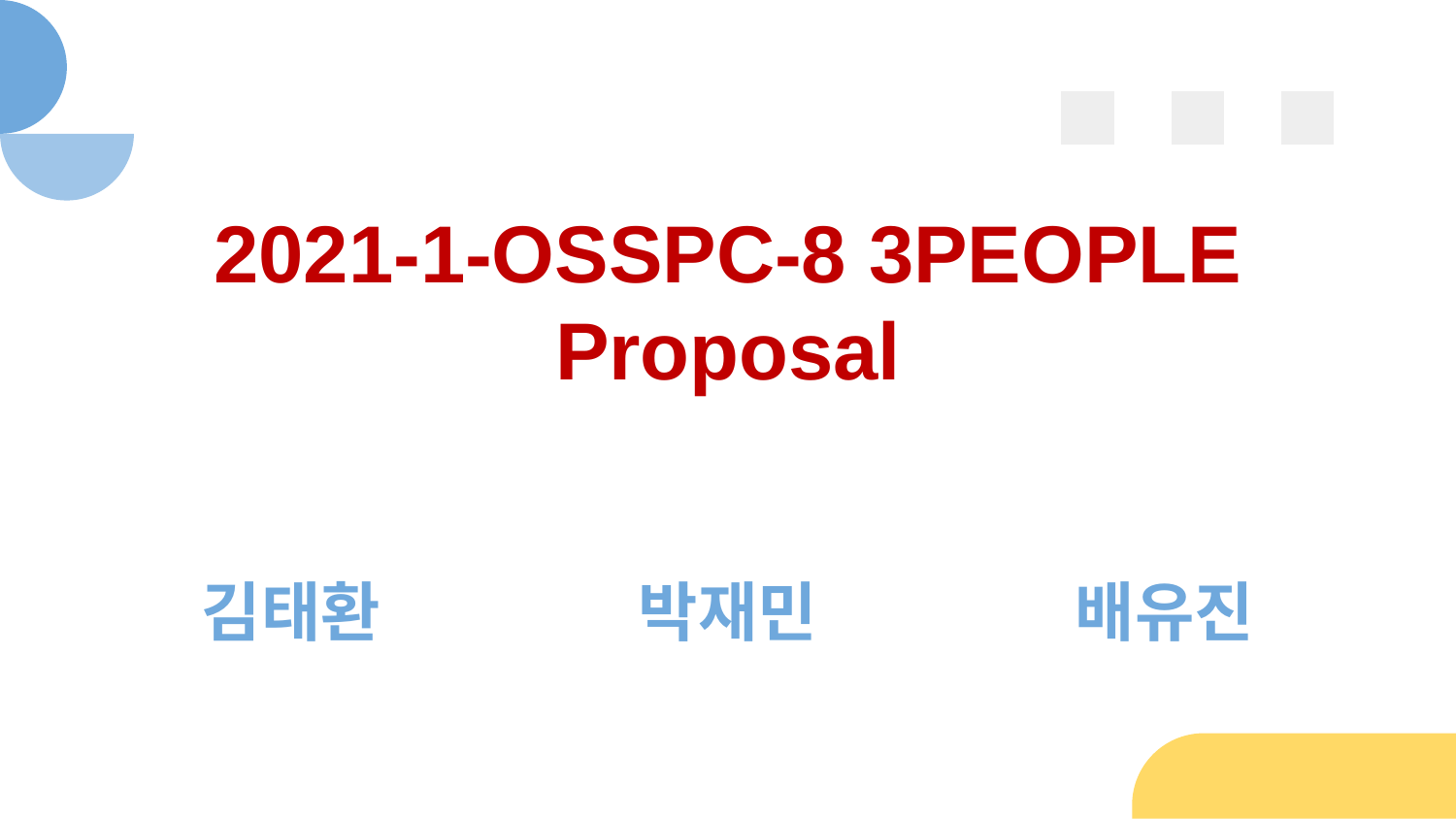

# 2021-1-OSSPC-8 3PEOPLE Proposal
김태환		박재민		배유진